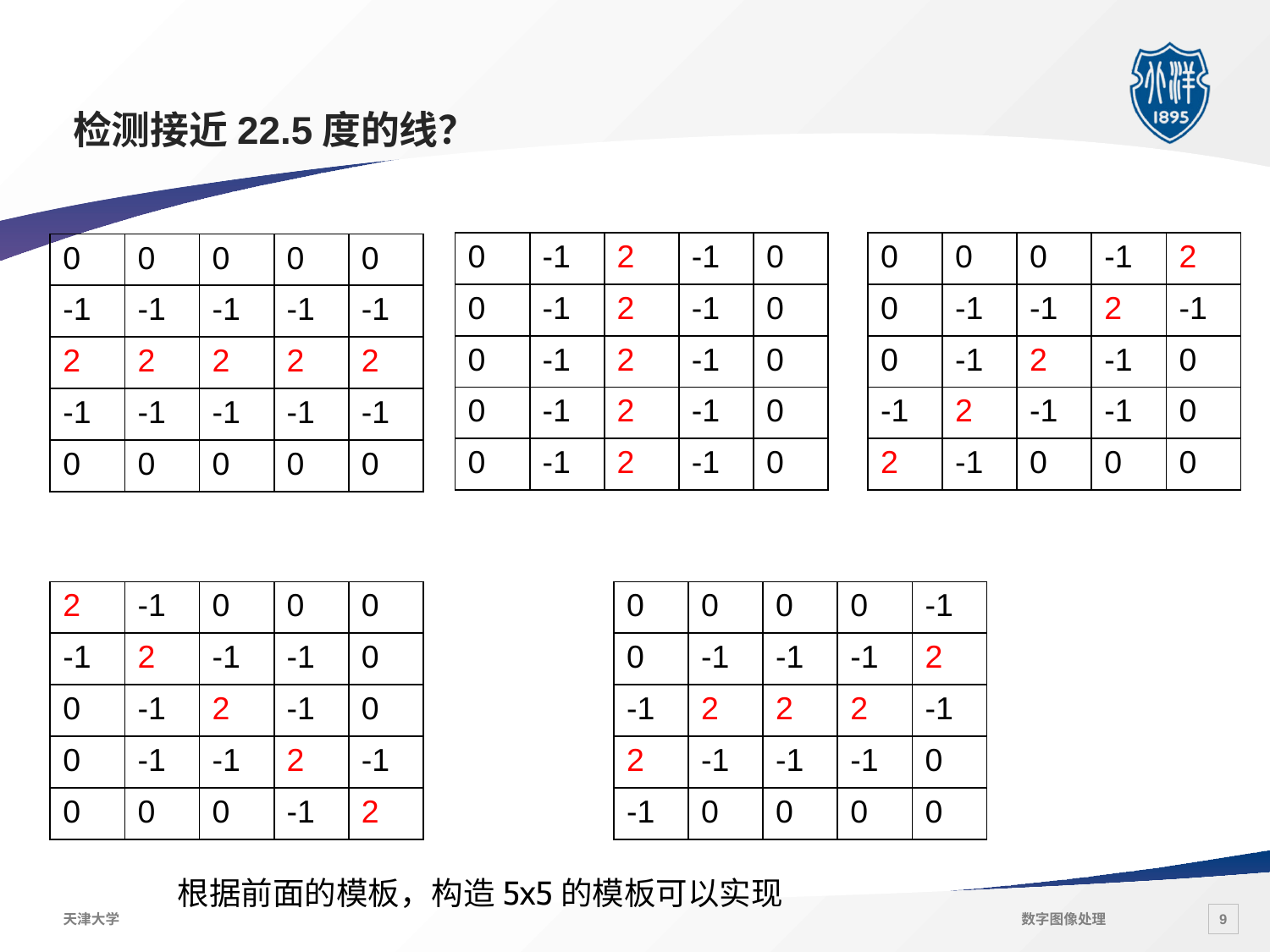

# 检测接近22.5度的线？
| 0 | -1 | 2 | -1 | 0 |
| --- | --- | --- | --- | --- |
| 0 | -1 | 2 | -1 | 0 |
| 0 | -1 | 2 | -1 | 0 |
| 0 | -1 | 2 | -1 | 0 |
| 0 | -1 | 2 | -1 | 0 |
| 0 | 0 | 0 | -1 | 2 |
| --- | --- | --- | --- | --- |
| 0 | -1 | -1 | 2 | -1 |
| 0 | -1 | 2 | -1 | 0 |
| -1 | 2 | -1 | -1 | 0 |
| 2 | -1 | 0 | 0 | 0 |
| 0 | 0 | 0 | 0 | 0 |
| --- | --- | --- | --- | --- |
| -1 | -1 | -1 | -1 | -1 |
| 2 | 2 | 2 | 2 | 2 |
| -1 | -1 | -1 | -1 | -1 |
| 0 | 0 | 0 | 0 | 0 |
| 2 | -1 | 0 | 0 | 0 |
| --- | --- | --- | --- | --- |
| -1 | 2 | -1 | -1 | 0 |
| 0 | -1 | 2 | -1 | 0 |
| 0 | -1 | -1 | 2 | -1 |
| 0 | 0 | 0 | -1 | 2 |
| 0 | 0 | 0 | 0 | -1 |
| --- | --- | --- | --- | --- |
| 0 | -1 | -1 | -1 | 2 |
| -1 | 2 | 2 | 2 | -1 |
| 2 | -1 | -1 | -1 | 0 |
| -1 | 0 | 0 | 0 | 0 |
根据前面的模板，构造5x5的模板可以实现